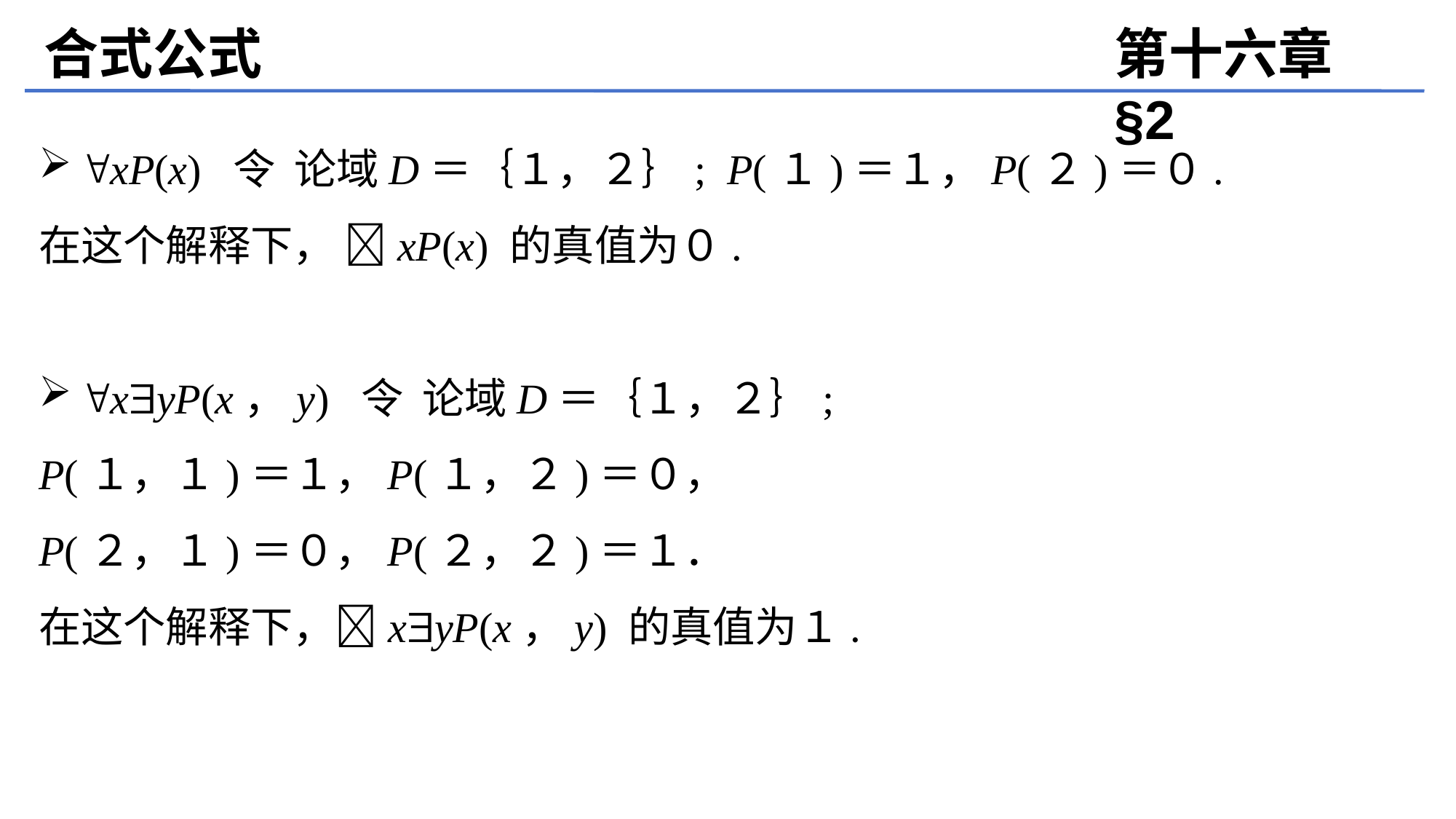

合式公式
第十六章 §2
∀xP(x)  令  论域D＝｛１，２｝;  P(１)＝１，P(２)＝０.
在这个解释下， ∀xP(x) 的真值为０.

∀x∃yP(x，y)  令  论域D＝｛１，２｝;
P(１，１)＝１，P(１，２)＝０，
P(２，１)＝０，P(２，２)＝１．
在这个解释下，∀x∃yP(x，y) 的真值为１.